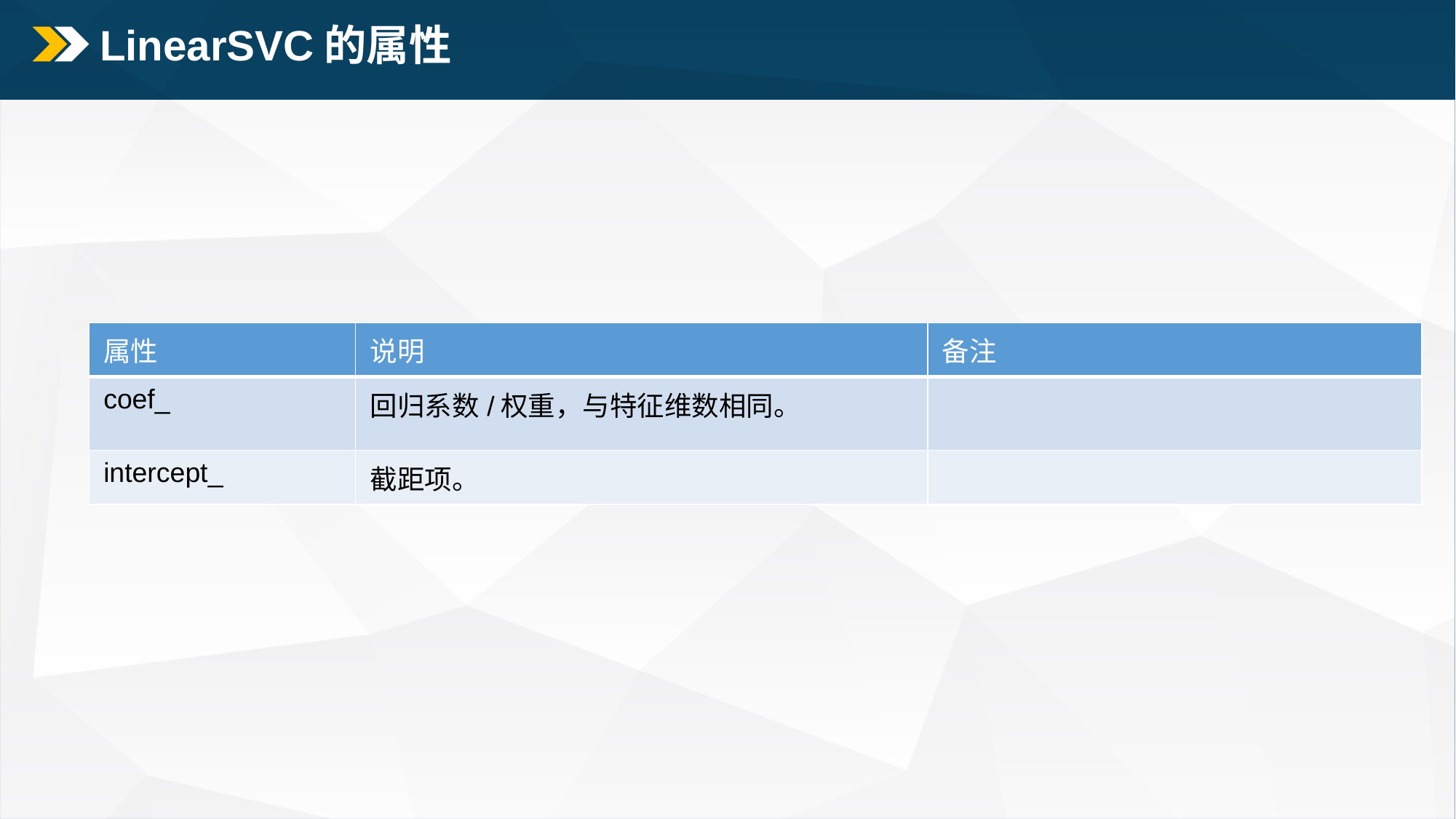

# LinearSVC的属性

| 属性 | 说明 | 备注 |
| --- | --- | --- |
| coef\_ | 回归系数/权重，与特征维数相同。 |  |
| intercept\_ | 截距项。 |  |